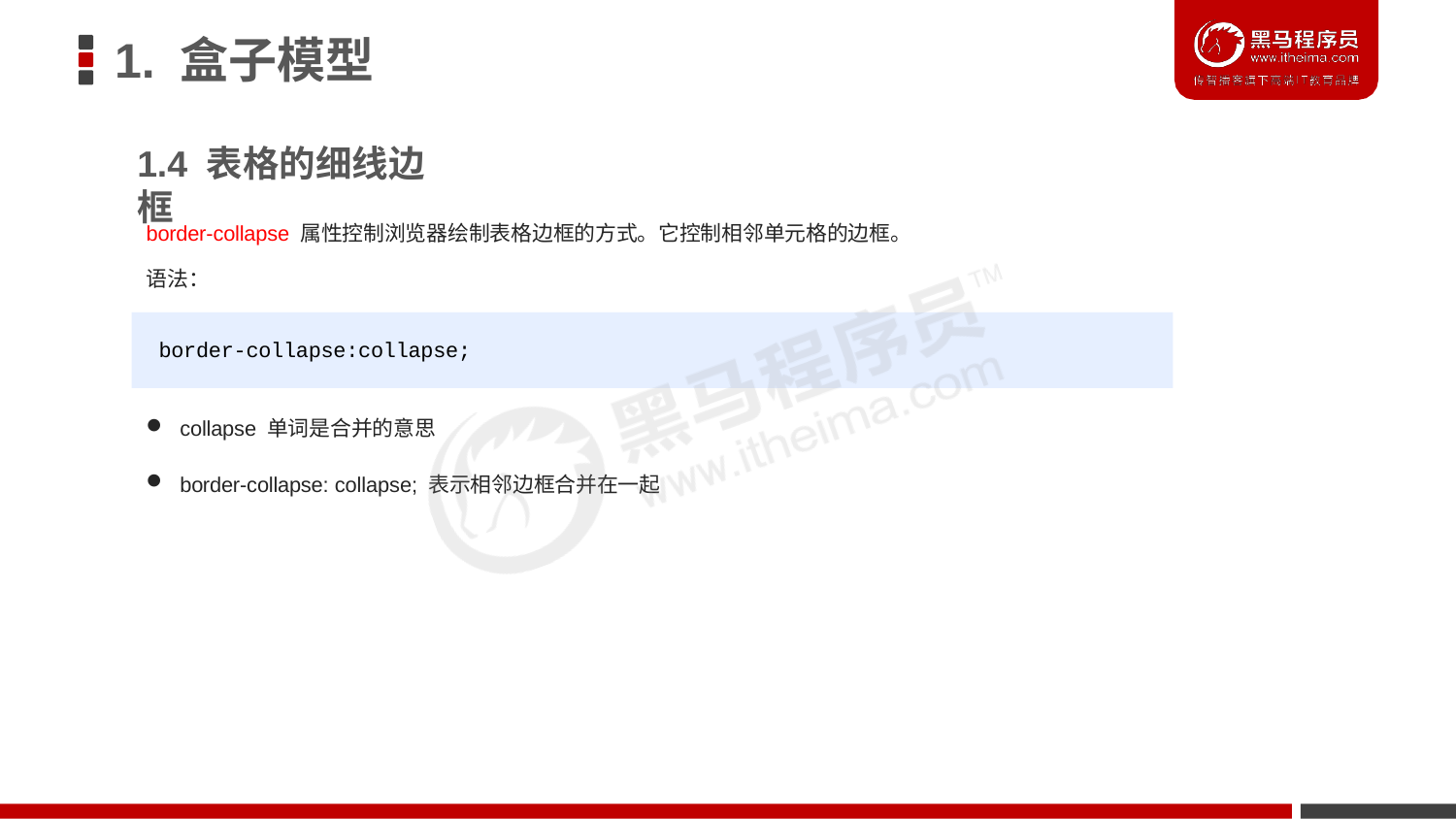

# 1. 盒子模型
1.4 表格的细线边框

border-collapse 属性控制浏览器绘制表格边框的方式。它控制相邻单元格的边框。

语法：

border-collapse:collapse;
collapse 单词是合并的意思

border-collapse: collapse; 表示相邻边框合并在一起